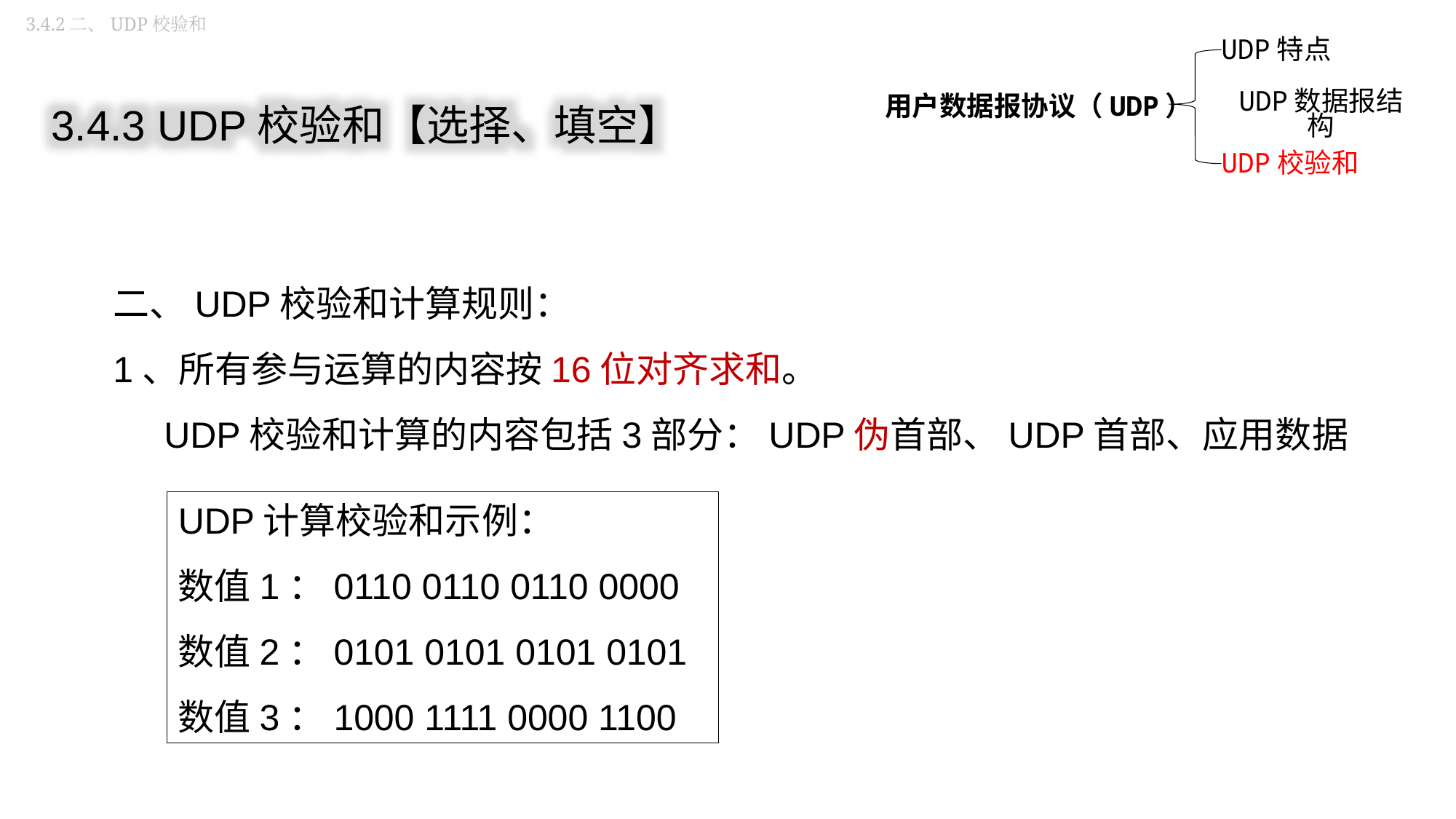

3.4.2二、UDP校验和
UDP特点

用户数据报协议（UDP）
UDP数据报结构
UDP校验和
3.4.3 UDP校验和【选择、填空】
二、UDP校验和计算规则：
1、所有参与运算的内容按16位对齐求和。
     UDP校验和计算的内容包括3部分：UDP伪首部、UDP首部、应用数据
UDP计算校验和示例：
数值1：0110 0110 0110 0000
数值2：0101 0101 0101 0101
数值3：1000 1111 0000 1100